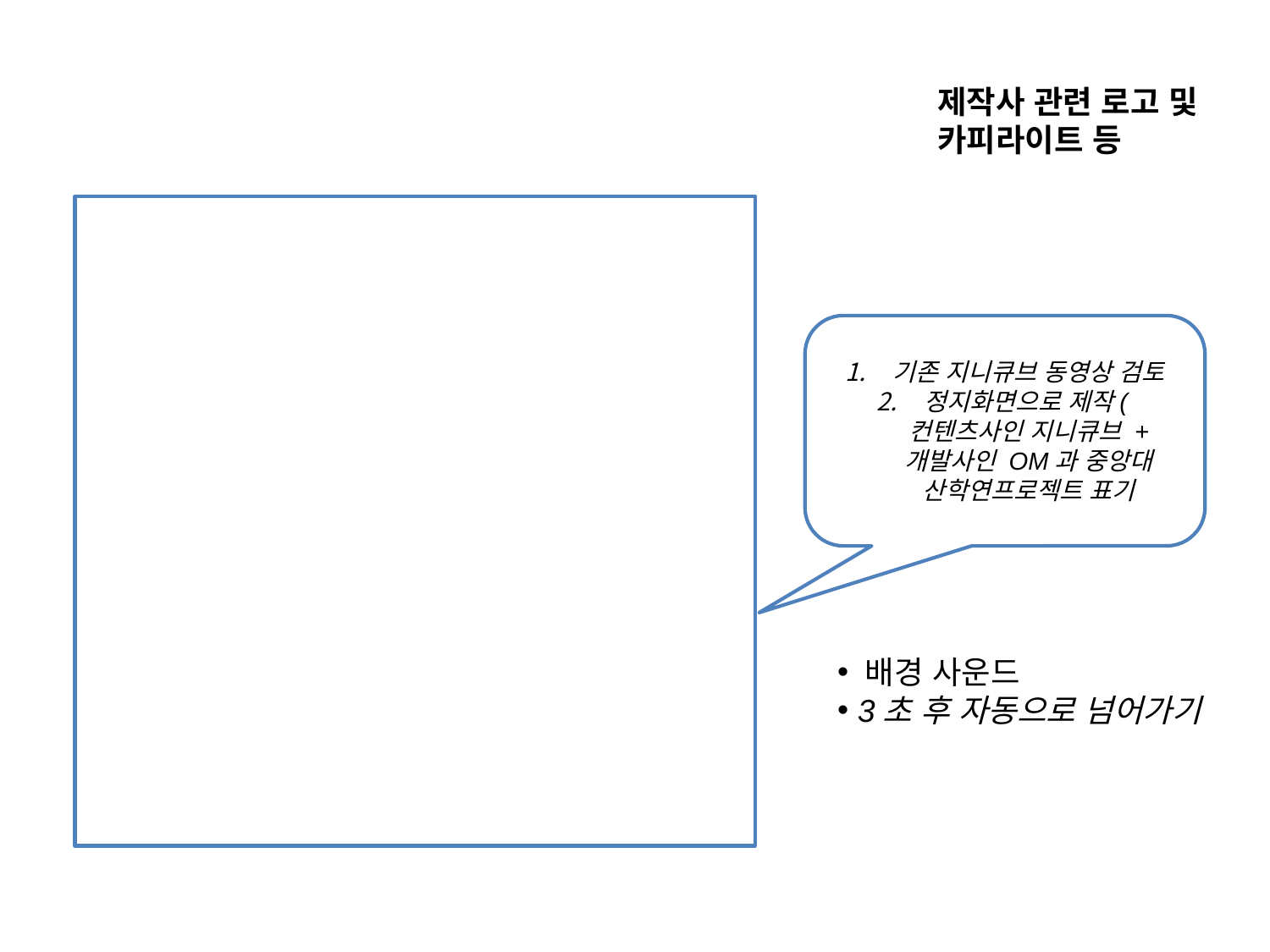

제작사 관련 로고 및 카피라이트 등

기존 지니큐브 동영상 검토
정지화면으로 제작(컨텐츠사인 지니큐브 + 개발사인 OM과 중앙대 산학연프로젝트 표기
 배경 사운드
 3초 후 자동으로 넘어가기